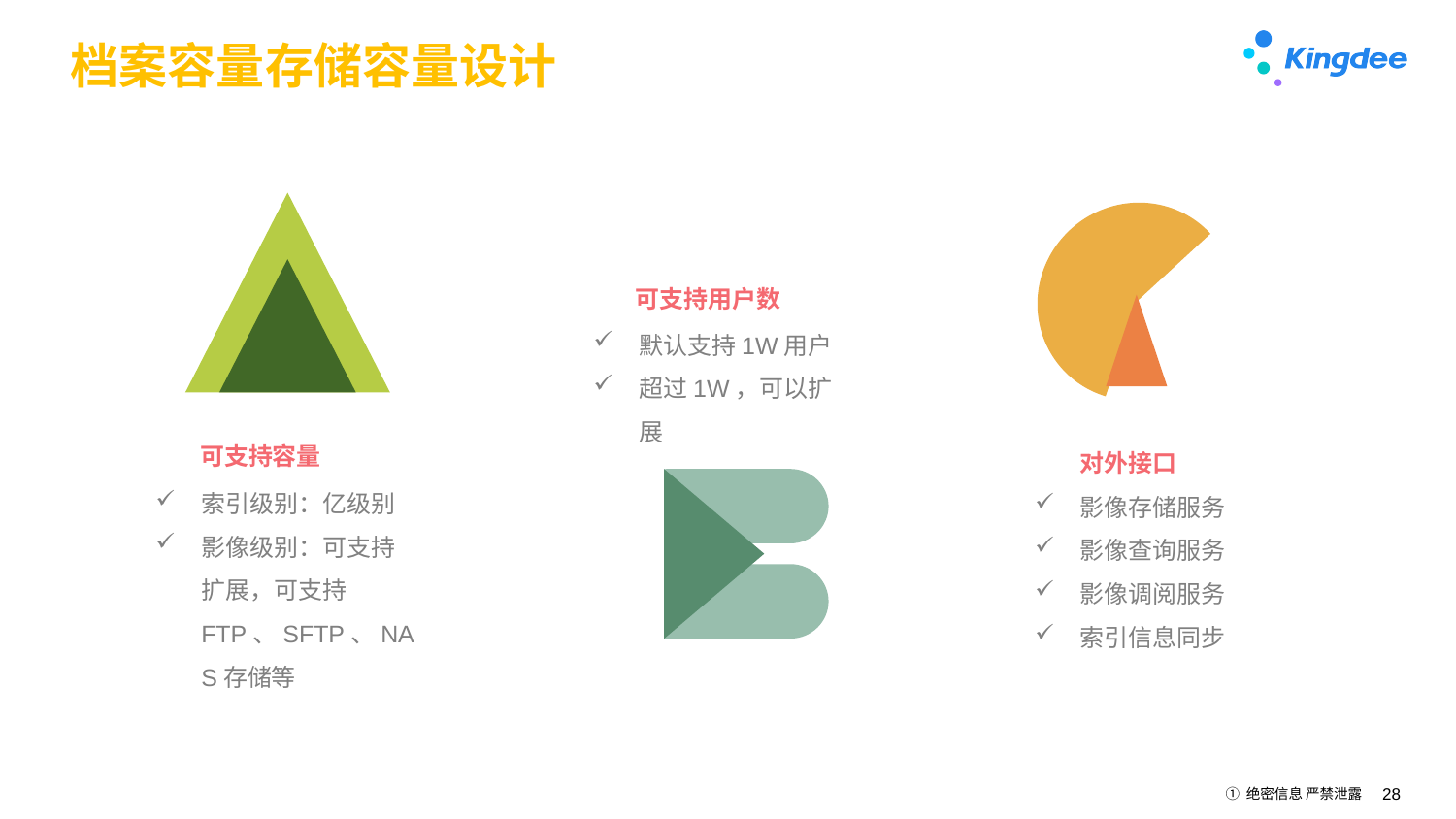

# 档案容量存储容量设计

可支持用户数
默认支持1W用户
超过1W，可以扩展
可支持容量
对外接口
索引级别：亿级别
影像级别：可支持扩展，可支持FTP、SFTP、NAS存储等

影像存储服务
影像查询服务
影像调阅服务
索引信息同步